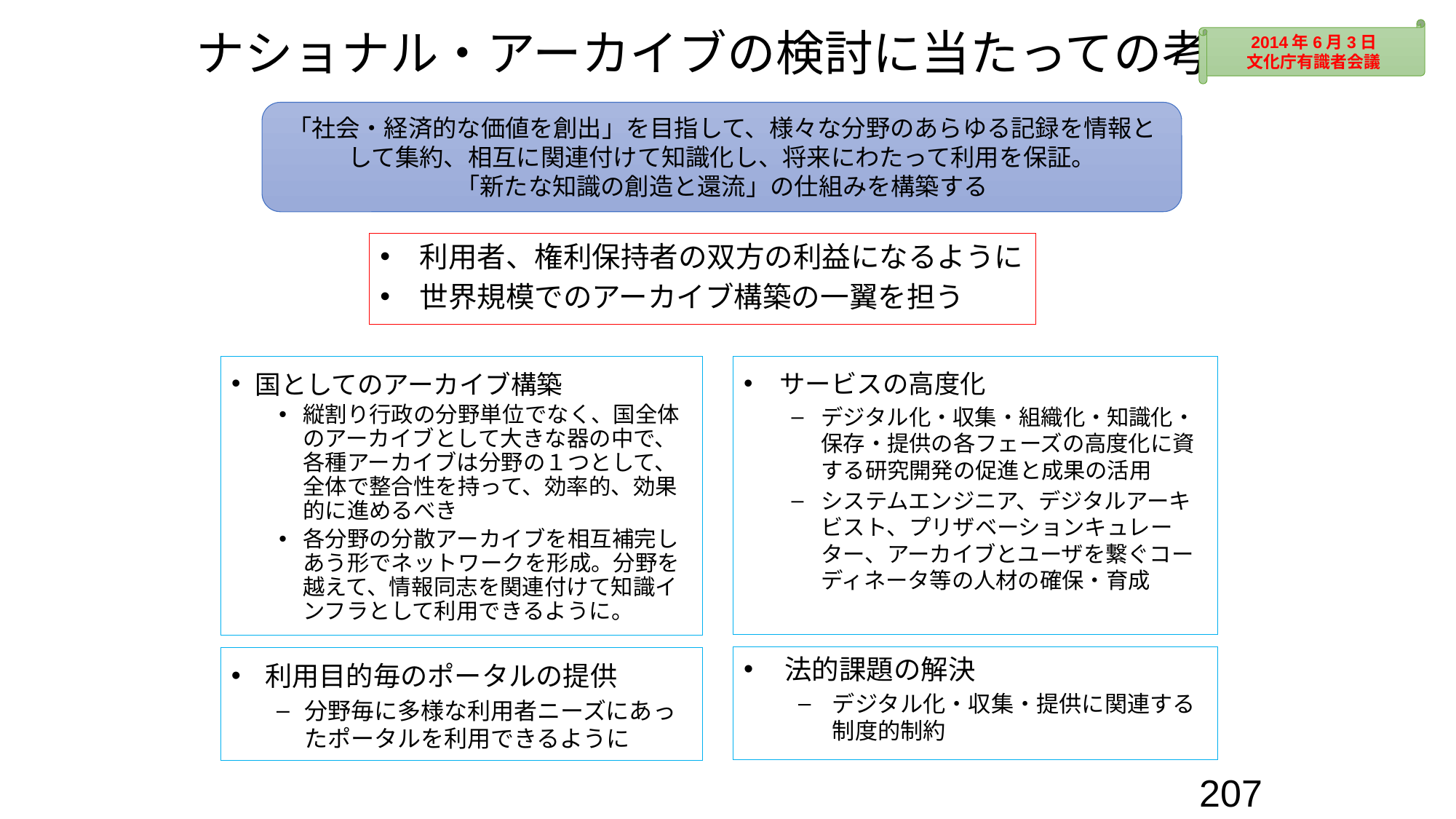

# ナショナル・アーカイブの検討に当たっての考察
2014年6月3日
文化庁有識者会議
「社会・経済的な価値を創出」を目指して、様々な分野のあらゆる記録を情報として集約、相互に関連付けて知識化し、将来にわたって利用を保証。
「新たな知識の創造と還流」の仕組みを構築する
利用者、権利保持者の双方の利益になるように
世界規模でのアーカイブ構築の一翼を担う
国としてのアーカイブ構築
縦割り行政の分野単位でなく、国全体のアーカイブとして大きな器の中で、各種アーカイブは分野の１つとして、全体で整合性を持って、効率的、効果的に進めるべき
各分野の分散アーカイブを相互補完しあう形でネットワークを形成。分野を越えて、情報同志を関連付けて知識インフラとして利用できるように。
サービスの高度化
デジタル化・収集・組織化・知識化・保存・提供の各フェーズの高度化に資する研究開発の促進と成果の活用
システムエンジニア、デジタルアーキビスト、プリザベーションキュレーター、アーカイブとユーザを繋ぐコーディネータ等の人材の確保・育成
法的課題の解決
デジタル化・収集・提供に関連する制度的制約
利用目的毎のポータルの提供
分野毎に多様な利用者ニーズにあったポータルを利用できるように
207